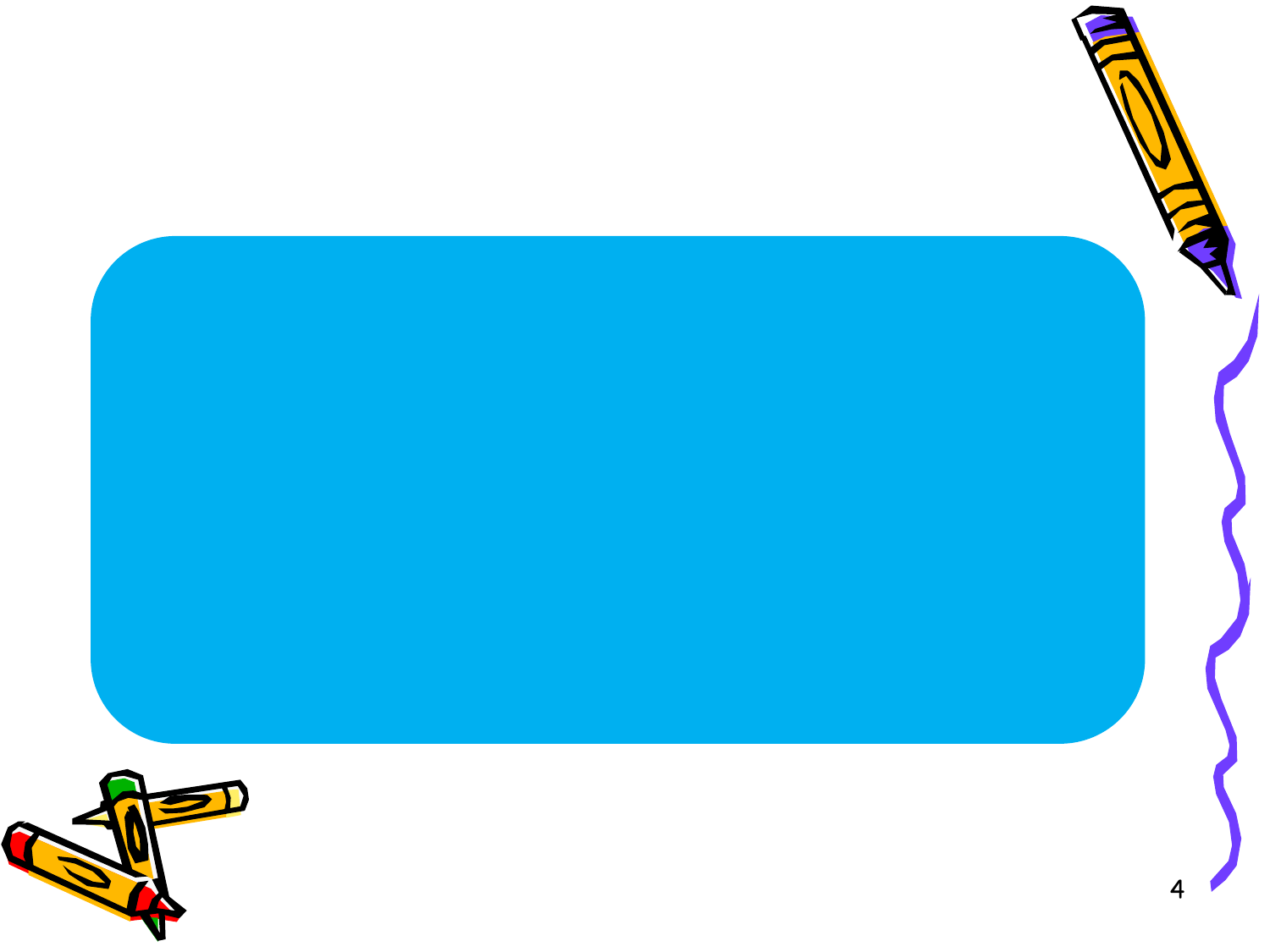

“人机交互”是“软件工程”方向本科生的基础课程。本课程涵盖了ACM-IEEE课程体系中相关课程的大部分课题。其内容不仅包括许多相关的基础学科知识，如心理学、认知科学、人体工程学，人素学，也涵盖了大量应用实践领域的方法、过程和技术。其目的在于使学生在学习人机交互的基础理论知识的同时，掌握如何将交互设计的方法、过程和技术应用于设计和开发支持用户工作的交互式计算机系统。

4